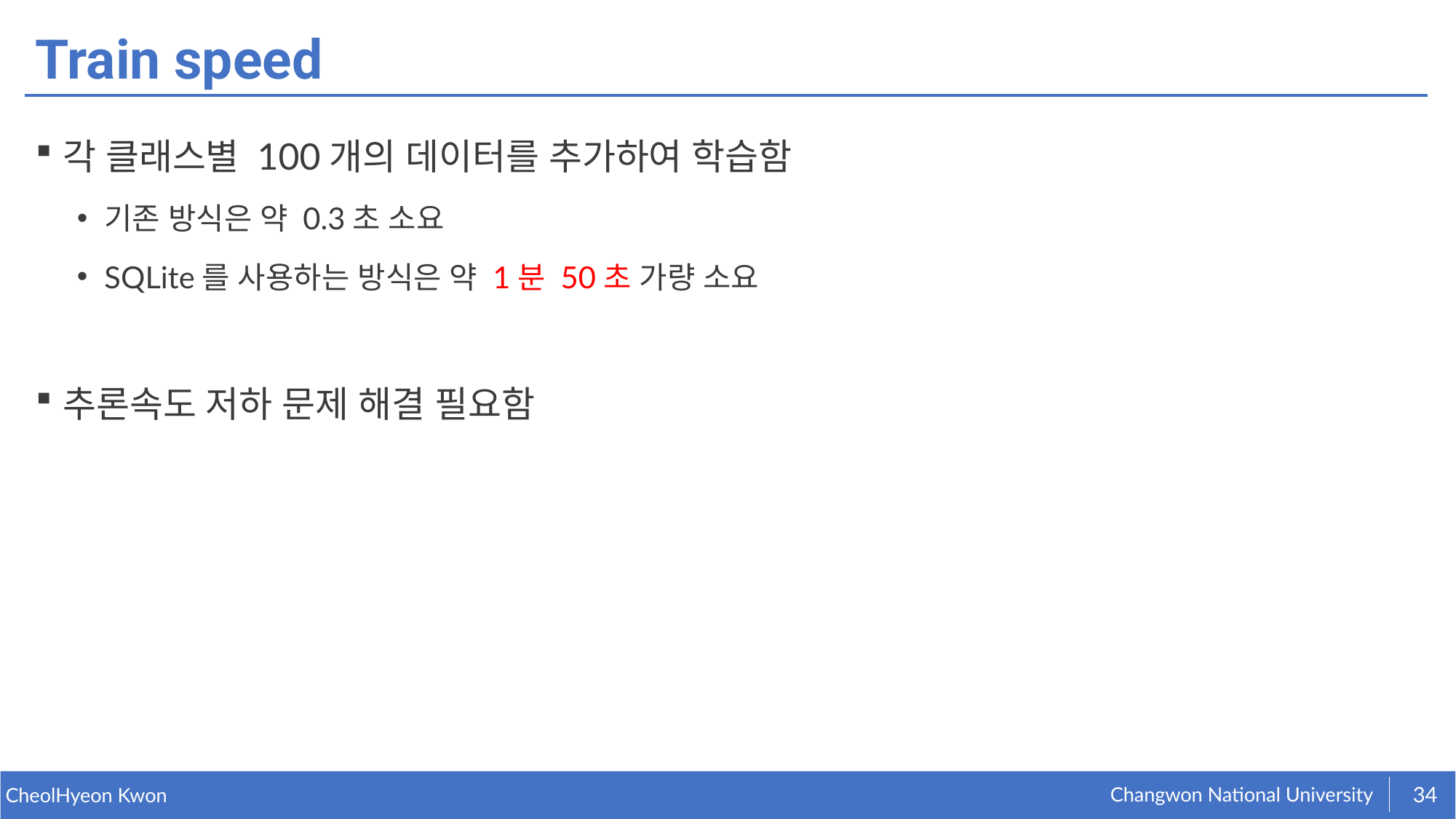

# Train speed
각 클래스별 100개의 데이터를 추가하여 학습함
기존 방식은 약 0.3초 소요
SQLite를 사용하는 방식은 약 1분 50초 가량 소요

추론속도 저하 문제 해결 필요함

34